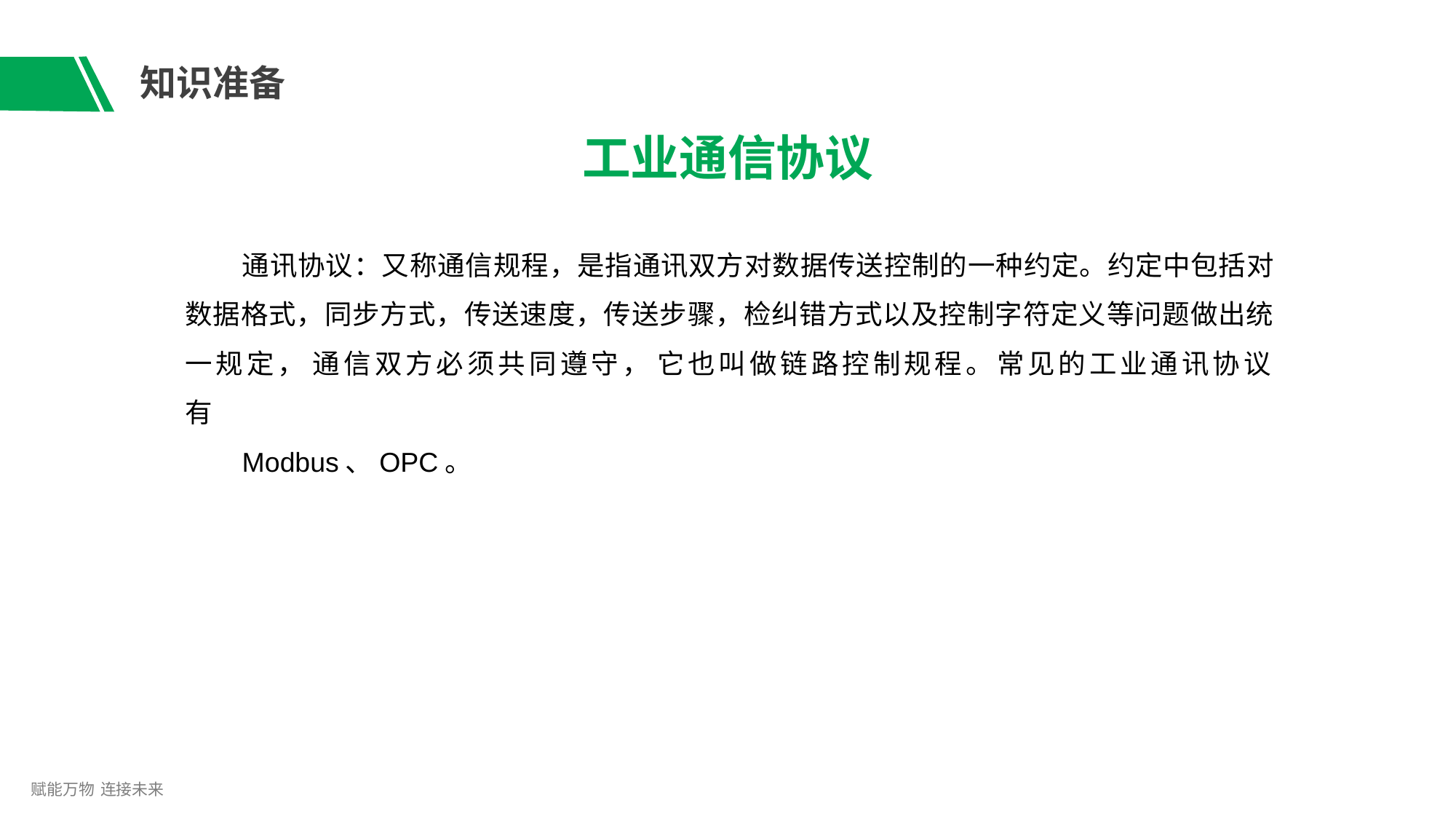

# 知识准备
工业通信协议
通讯协议：又称通信规程，是指通讯双方对数据传送控制的一种约定。约定中包括对 数据格式，同步方式，传送速度，传送步骤，检纠错方式以及控制字符定义等问题做出统 一规定， 通信双方必须共同遵守， 它也叫做链路控制规程。常见的工业通讯协议有
Modbus、OPC。
赋能万物 连接未来